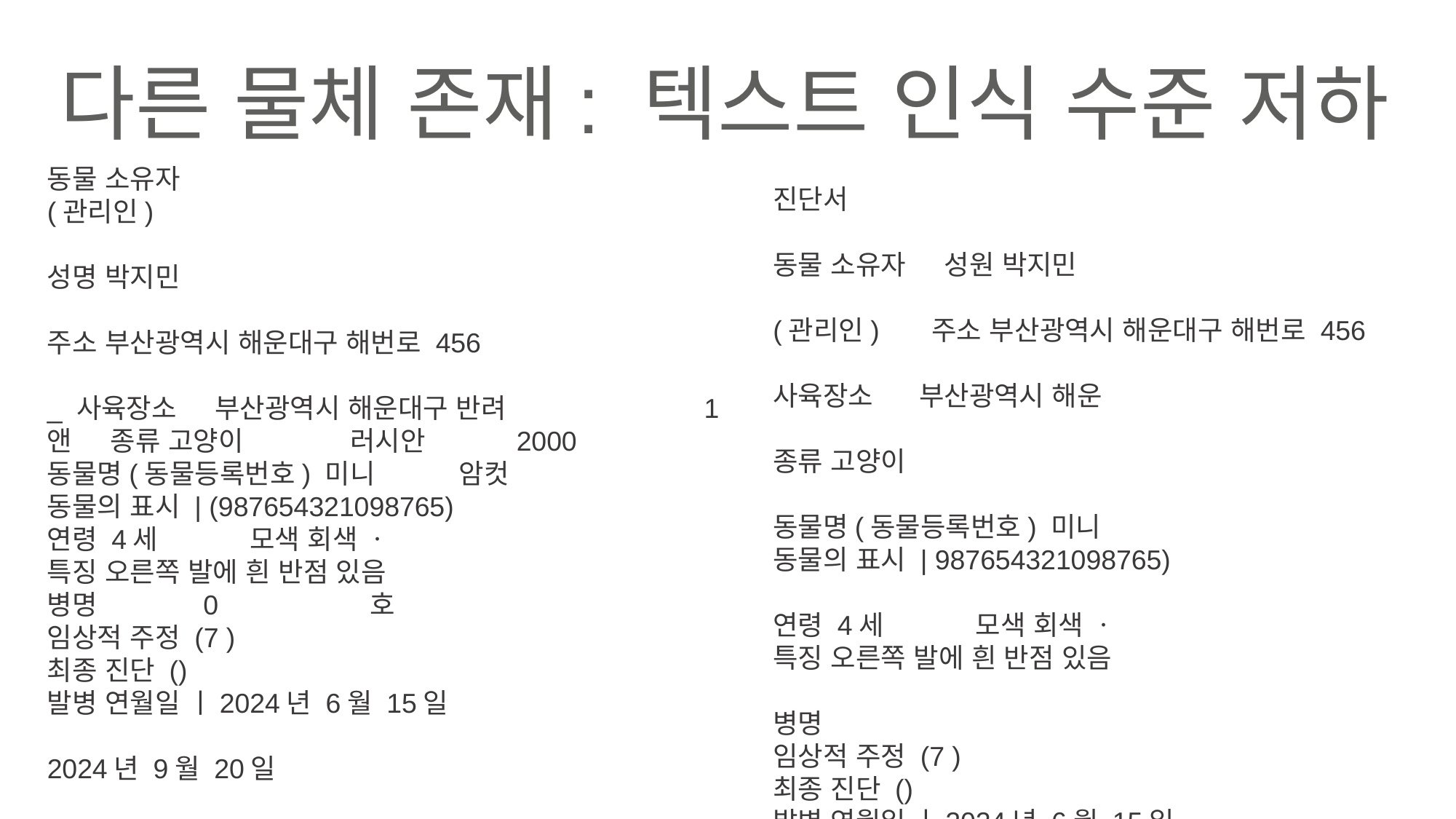

다른 물체 존재: 텍스트 인식 수준 저하
동물 소유자
(관리인)

성명 박지민

주소 부산광역시 해운대구 해번로 456

_ 사육장소     부산광역시 해운대구 반려                         1
앤     종류 고양이              러시안           2000
동물명(동물등록번호) 미니           암컷
동물의 표시 | (987654321098765)
연령 4세            모색 회색 ㆍ
특징 오른쪽 발에 흰 반점 있음
병명             0                   호
임상적 주정 (7 )
최종 진단 ()
발병 연월일 ㅣ2024년 6월 15일

2024년 9월 20일

기침, 호흡 곤란

항생제 처방 및 산소 요법

치료명칭
입원*퇴원일     2024년 9월 21일 ~ 2024년 9월 25일
예후 소견   상태 호전 중, 지속적인 경과 관찰 필요
그 밖의 사항    혈액 검사 결과 정상

1

'수의사법] 제 12조 및 같은 법 시행규칙 제 조에 따라 위와 같이 증명합니다.

-병명"란에는 “임상적 주정"과 '최종진단" 중 택일하여 [ ]에 표시를 하고, 질병명은 한글로 적되 영어로 적을 경우

에는 한글을 함께

적습니다.

영상 검사결과는 동물소유자가 다른 동물병원에서 진료를 받은 경우에 해당 동물병원의 개설자(수의샤)에게만 직접
제공할 목적으로 동물병원간 정보통신매체로 전달할 수 있습니다.

2024년               '09월                  14월

동물병원 명창:부산동물병원
동물병원 주소: 부산광역시 해운대구 해운대로 789 (전화번호: 051-1234-5678)(전화번호 051-1234-5678)

수의사 면허번호: 제67890호 수의사 성명 민강현 (서명 또는 인)
진단서

동물 소유자     성원 박지민

(관리인)      주소 부산광역시 해운대구 해번로 456

사육장소      부산광역시 해운

종류 고양이

동물명(동물등록번호) 미니
동물의 표시 | 987654321098765)

연령 4세            모색 회색 ㆍ
특징 오른쪽 발에 흰 반점 있음

병명
임상적 주정 (7 )
최종 진단 ()
발병 연월일 ㅣ2024년 6월 15일
(임신 연월일)

진단 연월일     2024년 9월 20일

주요 증상      기침, 호흡 곤란

치료명칭      항생제 처방 및 산소 요법

입원*퇴원일     2024년 9월 21일 ~ 2024년 9월 25일

에후 소견 | 상태 호전 중, 지속적인 경과 관찰 필요

그 밖의 사항    혈액 검사 결과 정상

(수의사법] 제 12조 및 같은 법 시행규칙 제 9조에 따라 위와 같이 중명합니다.
병명"란에는 “임상적 주정"과 ㆍ최종진단" 중 택밀하여 [ ]에 7 표시를 하고, 질병명은 한글로 적되 명어로 적을 경우
에는 한글을 함께 적습니다.
영상 검사결과는 동물소유자가 다른 동물병원에서 진료를 받은 경우에 해당 동물병원의 개설자(수의샤)에게만 직접
제공할 목적으로 동물병원간 정보통신매체로 전달할 수 있습니다.